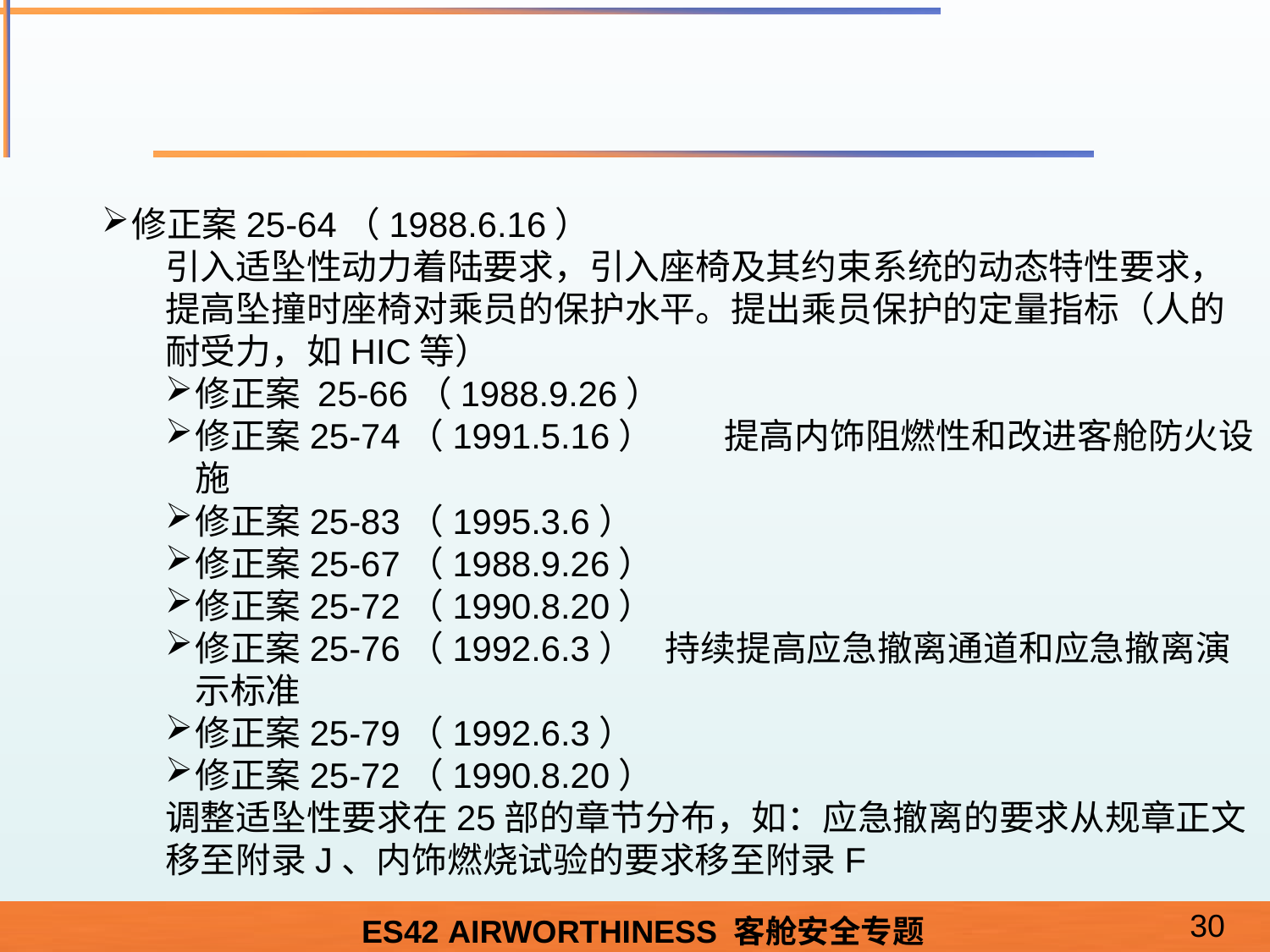

#
修正案25-64（1988.6.16）
引入适坠性动力着陆要求，引入座椅及其约束系统的动态特性要求，提高坠撞时座椅对乘员的保护水平。提出乘员保护的定量指标（人的耐受力，如HIC等）
修正案 25-66（1988.9.26）
修正案25-74（1991.5.16）         提高内饰阻燃性和改进客舱防火设施
修正案25-83（1995.3.6）
修正案25-67（1988.9.26）
修正案25-72（1990.8.20）
修正案25-76（1992.6.3）    持续提高应急撤离通道和应急撤离演示标准
修正案25-79（1992.6.3）
修正案25-72（1990.8.20）
调整适坠性要求在25部的章节分布，如：应急撤离的要求从规章正文移至附录J、内饰燃烧试验的要求移至附录F